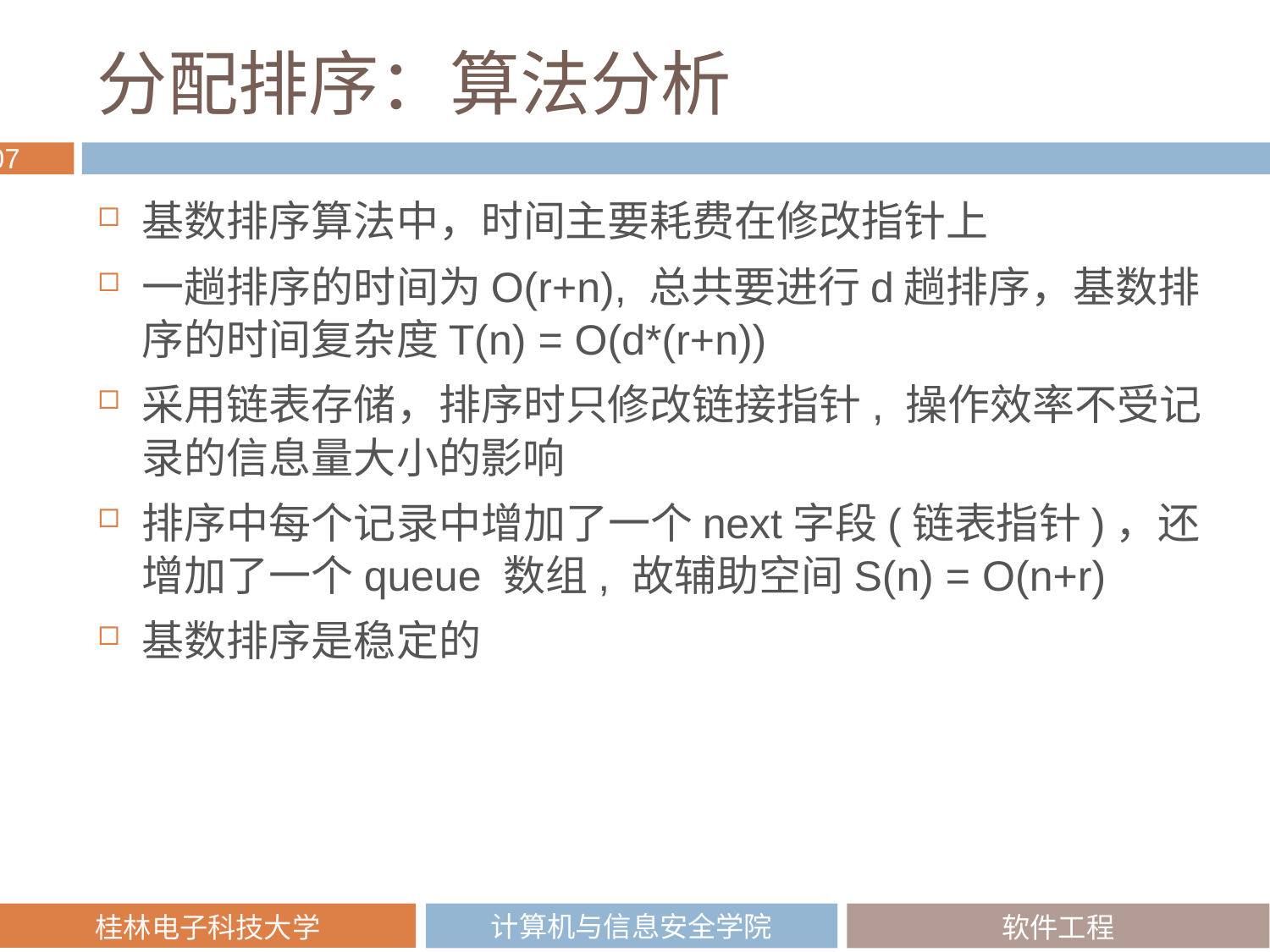

# 分配排序：算法分析
基数排序算法中，时间主要耗费在修改指针上
一趟排序的时间为O(r+n), 总共要进行d趟排序，基数排序的时间复杂度T(n) = O(d*(r+n))
采用链表存储，排序时只修改链接指针, 操作效率不受记录的信息量大小的影响
排序中每个记录中增加了一个next字段(链表指针)，还增加了一个queue 数组, 故辅助空间S(n) = O(n+r)
基数排序是稳定的